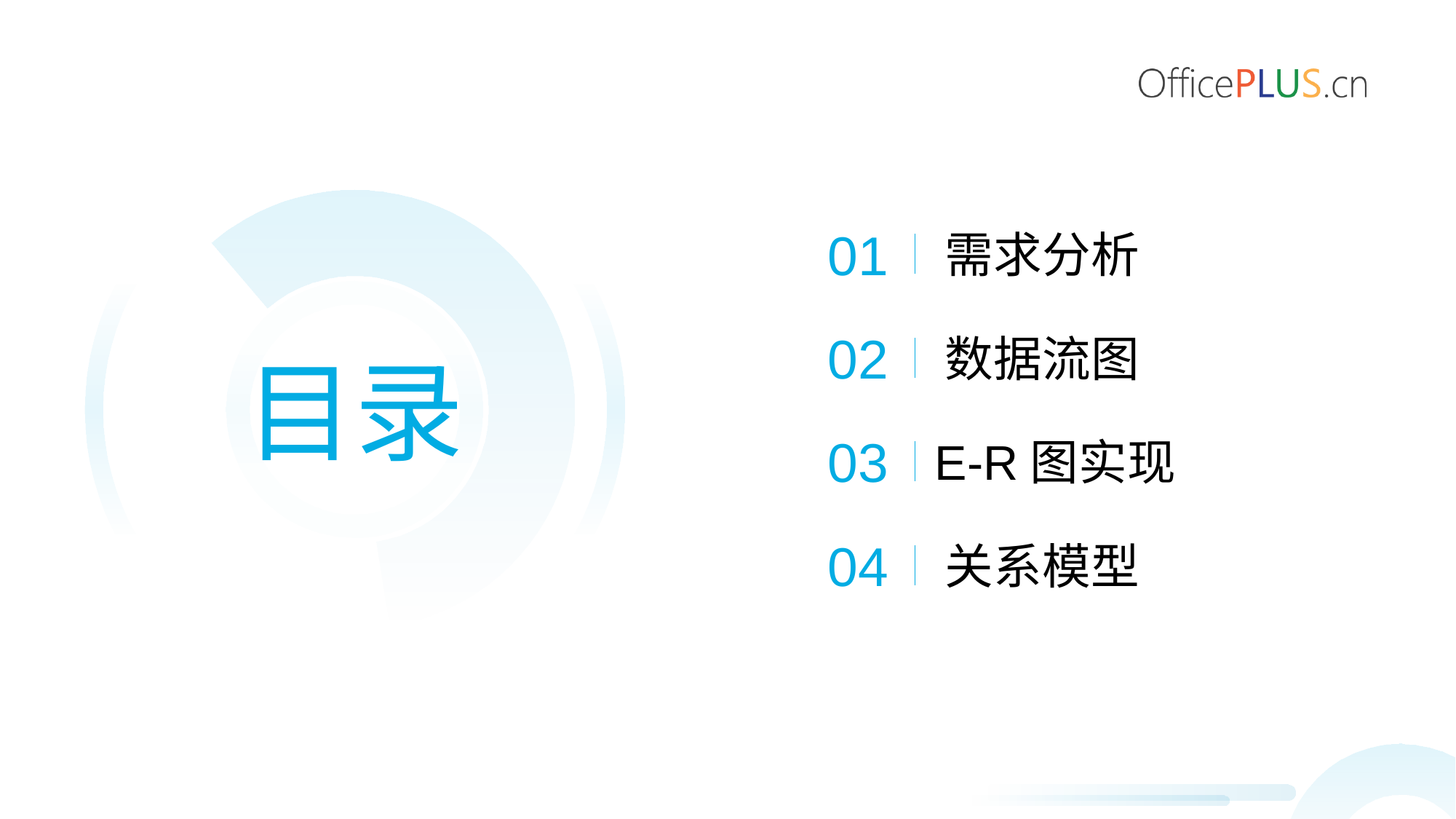

01
需求分析

02
数据流图
目录
03
E-R图实现

04
关系模型